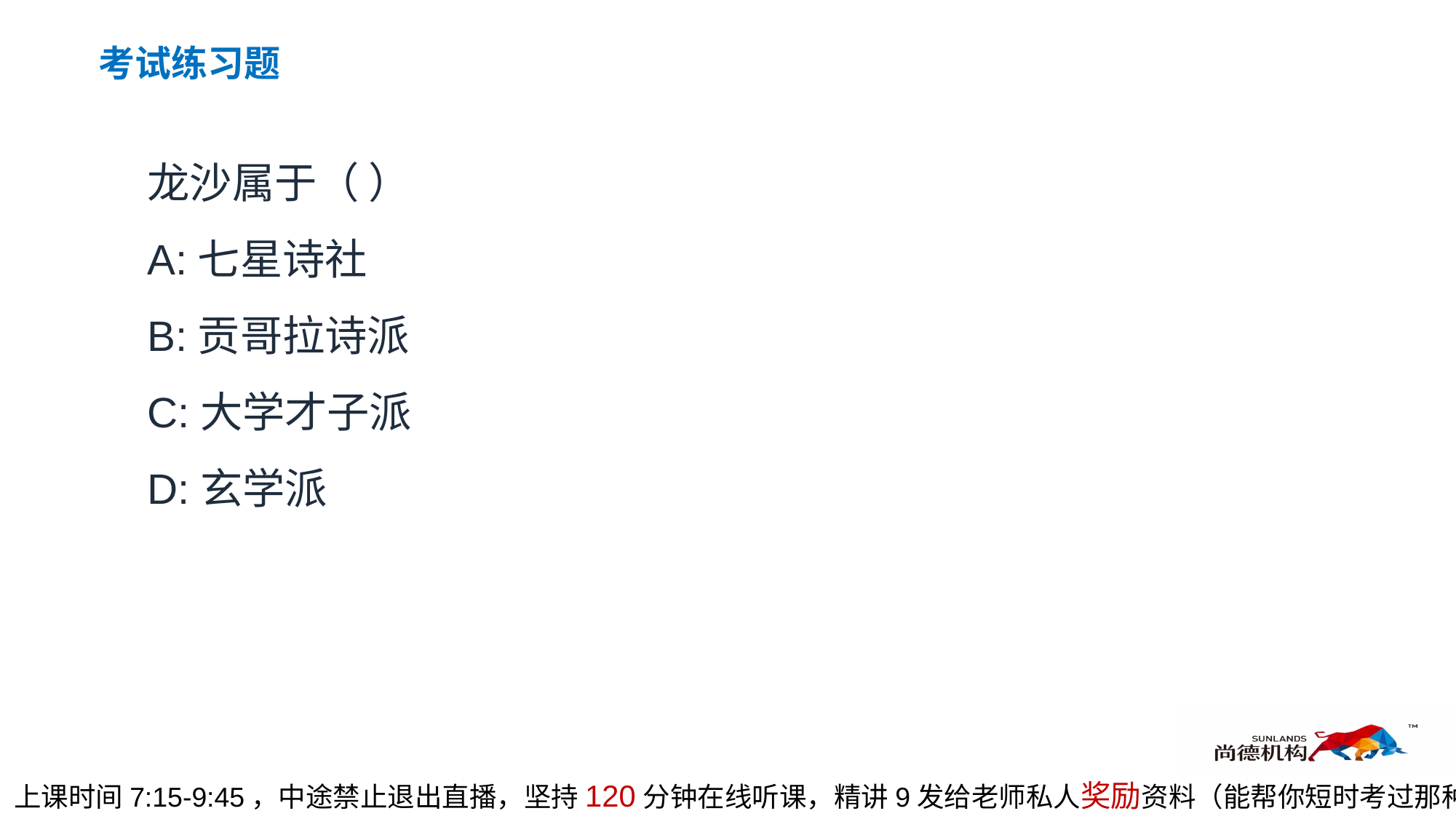

考试练习题
龙沙属于（ ）
A:七星诗社
B:贡哥拉诗派
C:大学才子派
D:玄学派